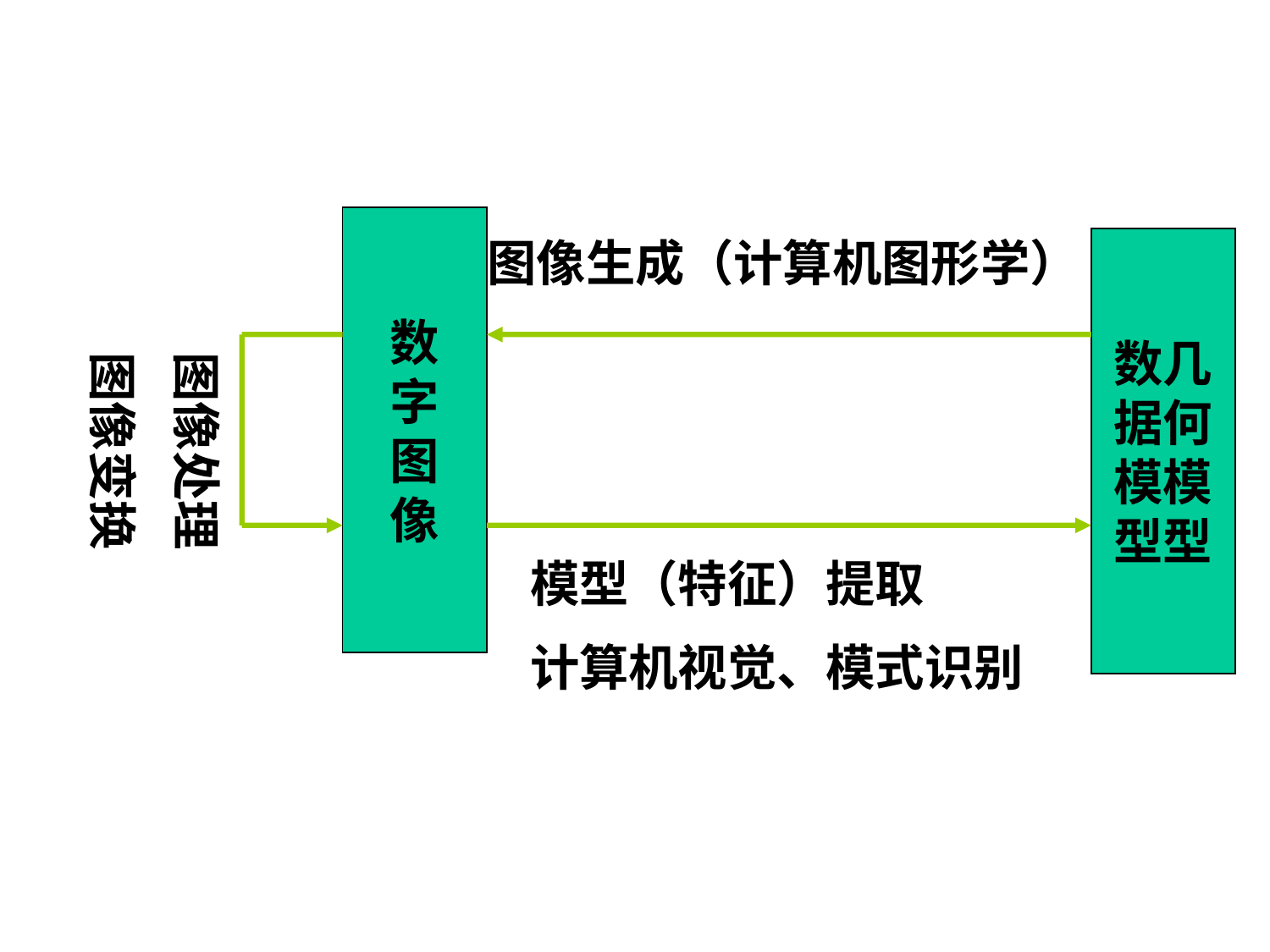

图像处理
图像变换
数
字
图
像
图像生成（计算机图形学）
数几
据何
模模
型型

模型（特征）提取
计算机视觉、模式识别